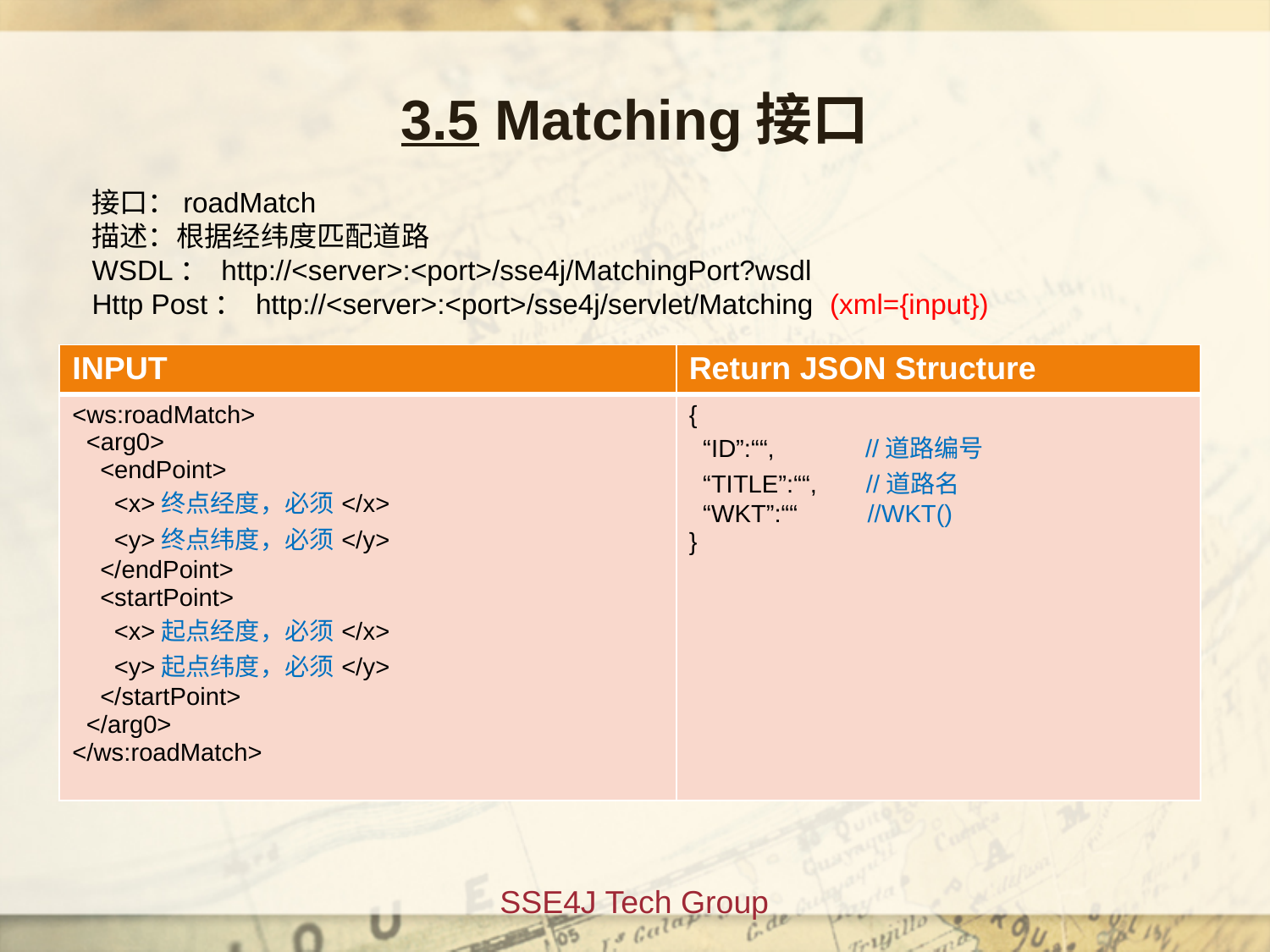

3.5 Matching接口
接口：roadMatch
描述：根据经纬度匹配道路
WSDL： http://<server>:<port>/sse4j/MatchingPort?wsdl
Http Post： http://<server>:<port>/sse4j/servlet/Matching  (xml={input})
| INPUT | Return JSON Structure |
| --- | --- |
| <ws:roadMatch> <arg0> <endPoint> <x>终点经度，必须</x> <y>终点纬度，必须</y> </endPoint> <startPoint> <x>起点经度，必须</x> <y>起点纬度，必须</y> </startPoint> </arg0> </ws:roadMatch> | { “ID”:““, //道路编号 “TITLE”:““, //道路名 “WKT”:““ //WKT() } |